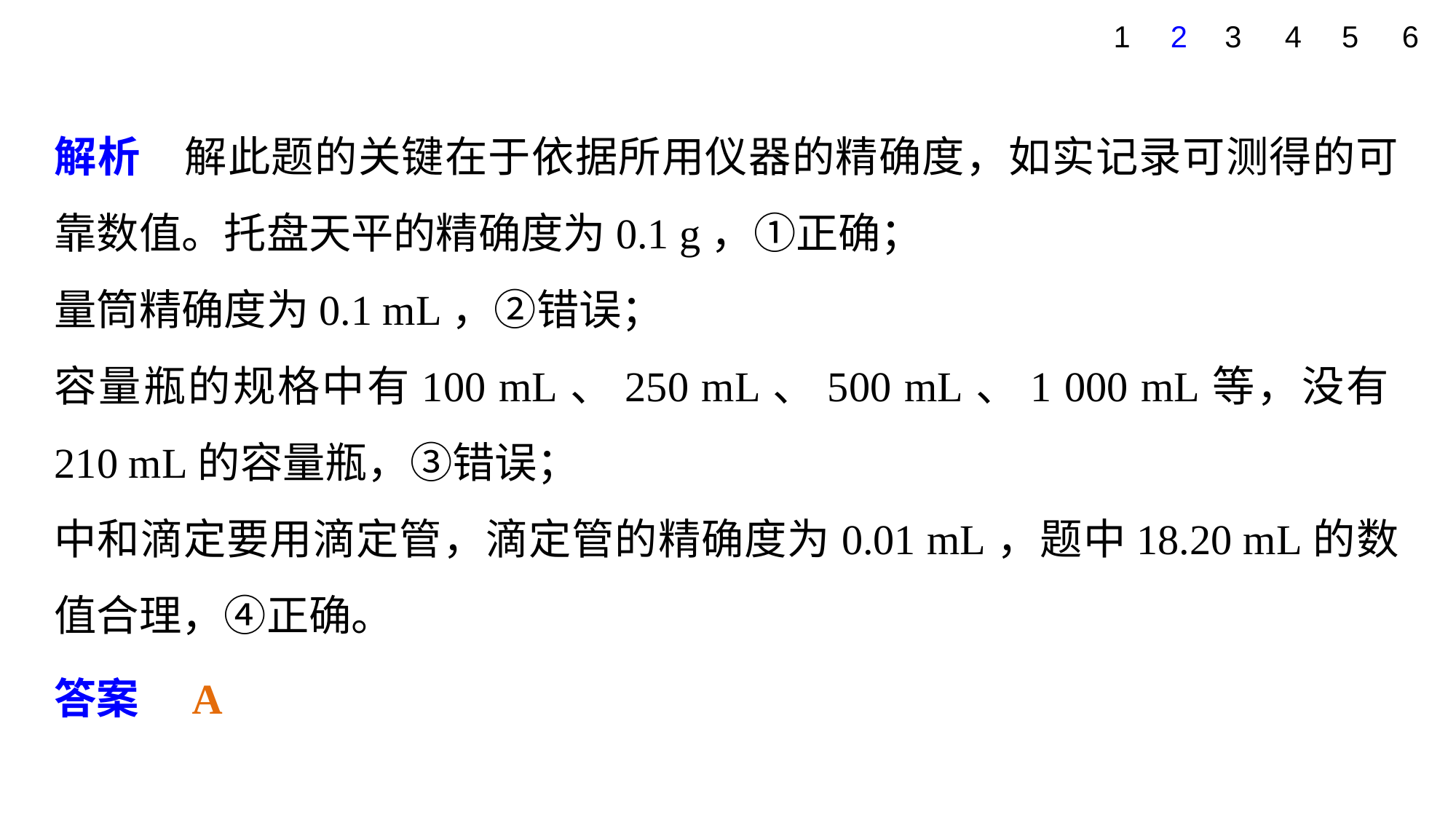

1
2
3
4
5
6
解析　解此题的关键在于依据所用仪器的精确度，如实记录可测得的可靠数值。托盘天平的精确度为0.1 g，①正确；
量筒精确度为0.1 mL，②错误；
容量瓶的规格中有100 mL、250 mL、500 mL、1 000 mL等，没有210 mL的容量瓶，③错误；
中和滴定要用滴定管，滴定管的精确度为0.01 mL，题中18.20 mL的数值合理，④正确。
答案　A